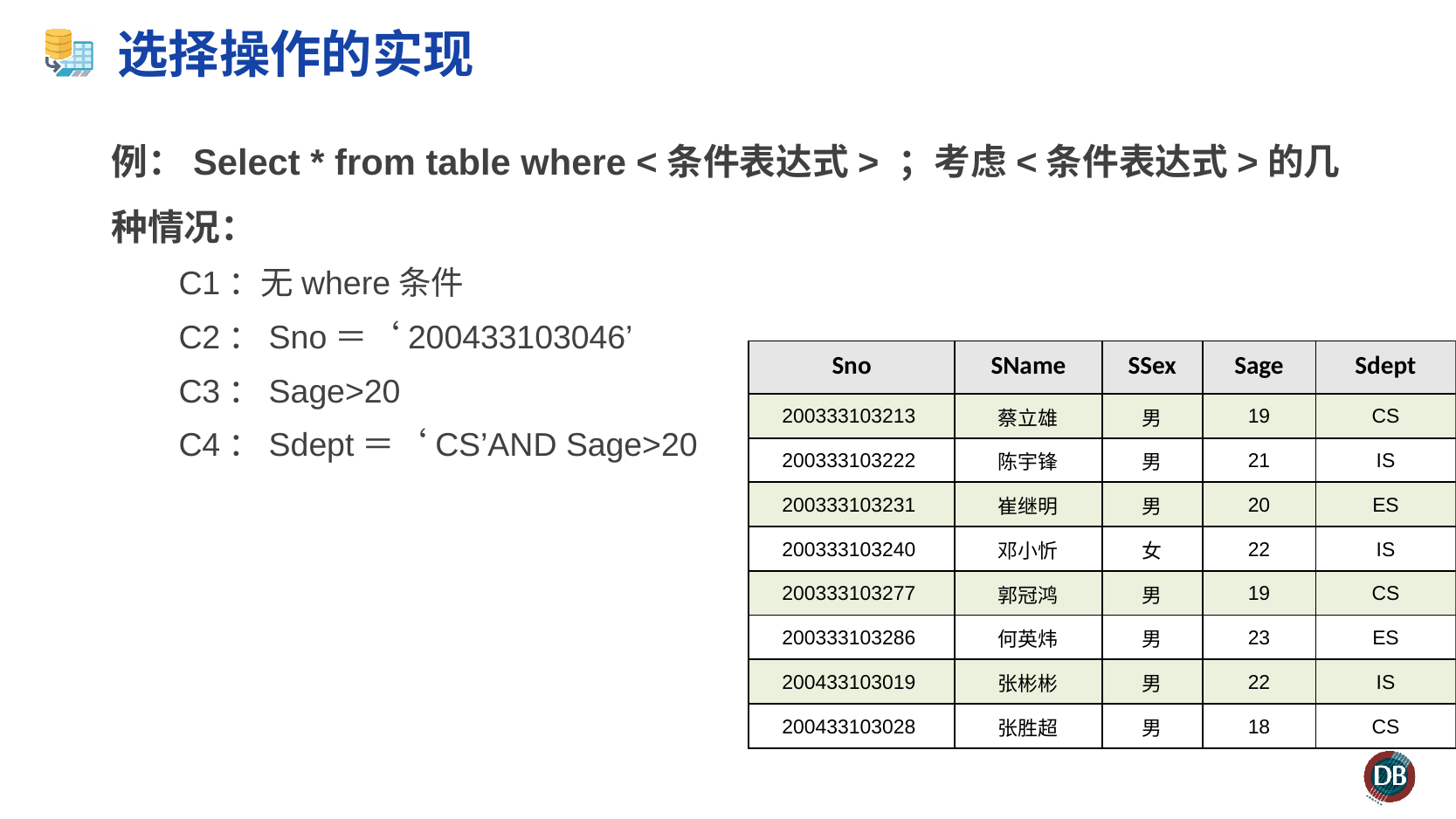

# 选择操作的实现
例：Select * from table where <条件表达式> ；考虑<条件表达式>的几种情况：
C1：无where条件
C2：Sno＝‘200433103046’
C3：Sage>20
C4：Sdept＝‘CS’AND Sage>20
| Sno | SName | SSex | Sage | Sdept |
| --- | --- | --- | --- | --- |
| 200333103213 | 蔡立雄 | 男 | 19 | CS |
| 200333103222 | 陈宇锋 | 男 | 21 | IS |
| 200333103231 | 崔继明 | 男 | 20 | ES |
| 200333103240 | 邓小忻 | 女 | 22 | IS |
| 200333103277 | 郭冠鸿 | 男 | 19 | CS |
| 200333103286 | 何英炜 | 男 | 23 | ES |
| 200433103019 | 张彬彬 | 男 | 22 | IS |
| 200433103028 | 张胜超 | 男 | 18 | CS |